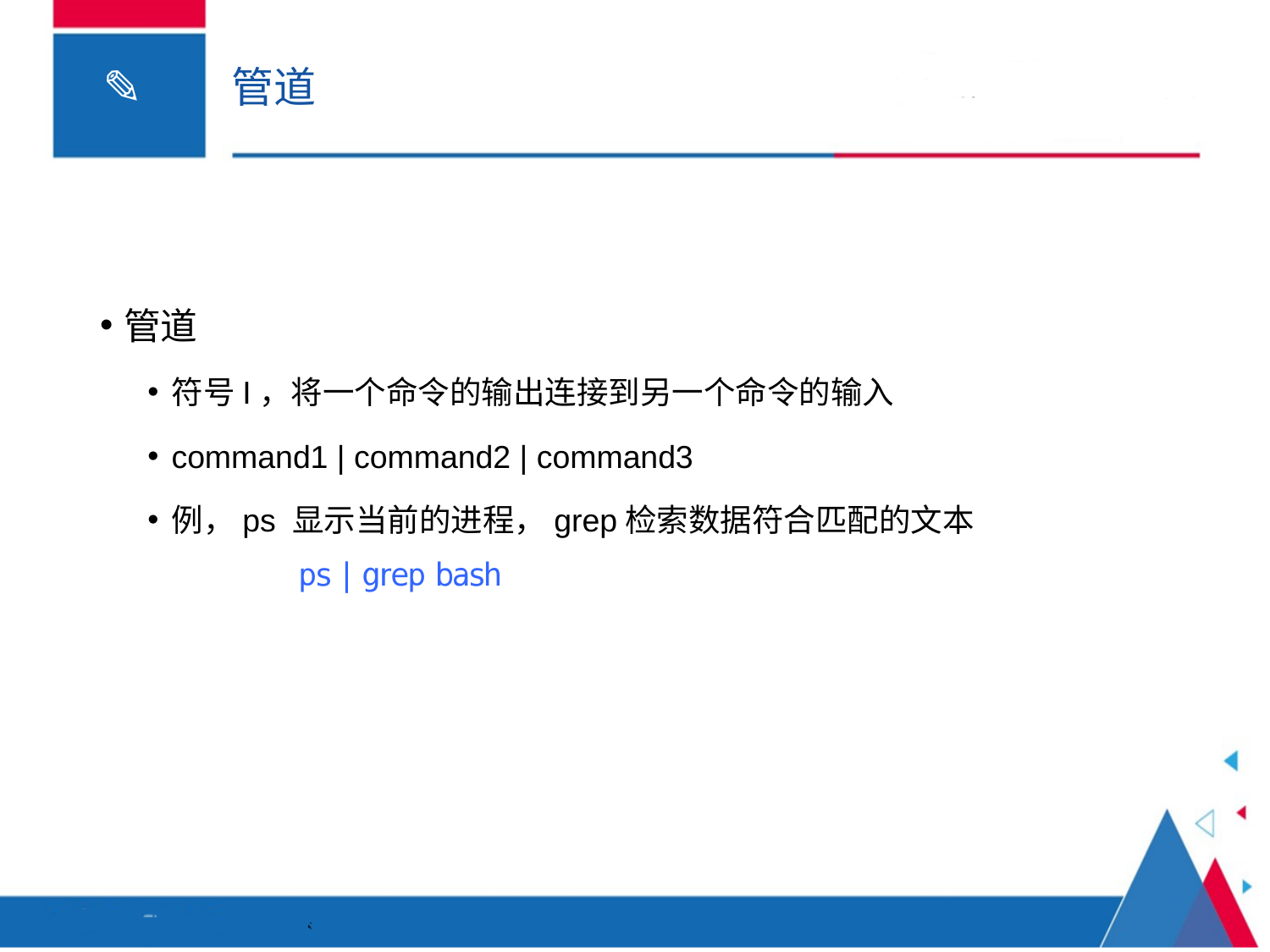

# 管道
管道
符号I，将一个命令的输出连接到另一个命令的输入
command1 | command2 | command3
例，ps 显示当前的进程，grep检索数据符合匹配的文本
                    ps | grep bash